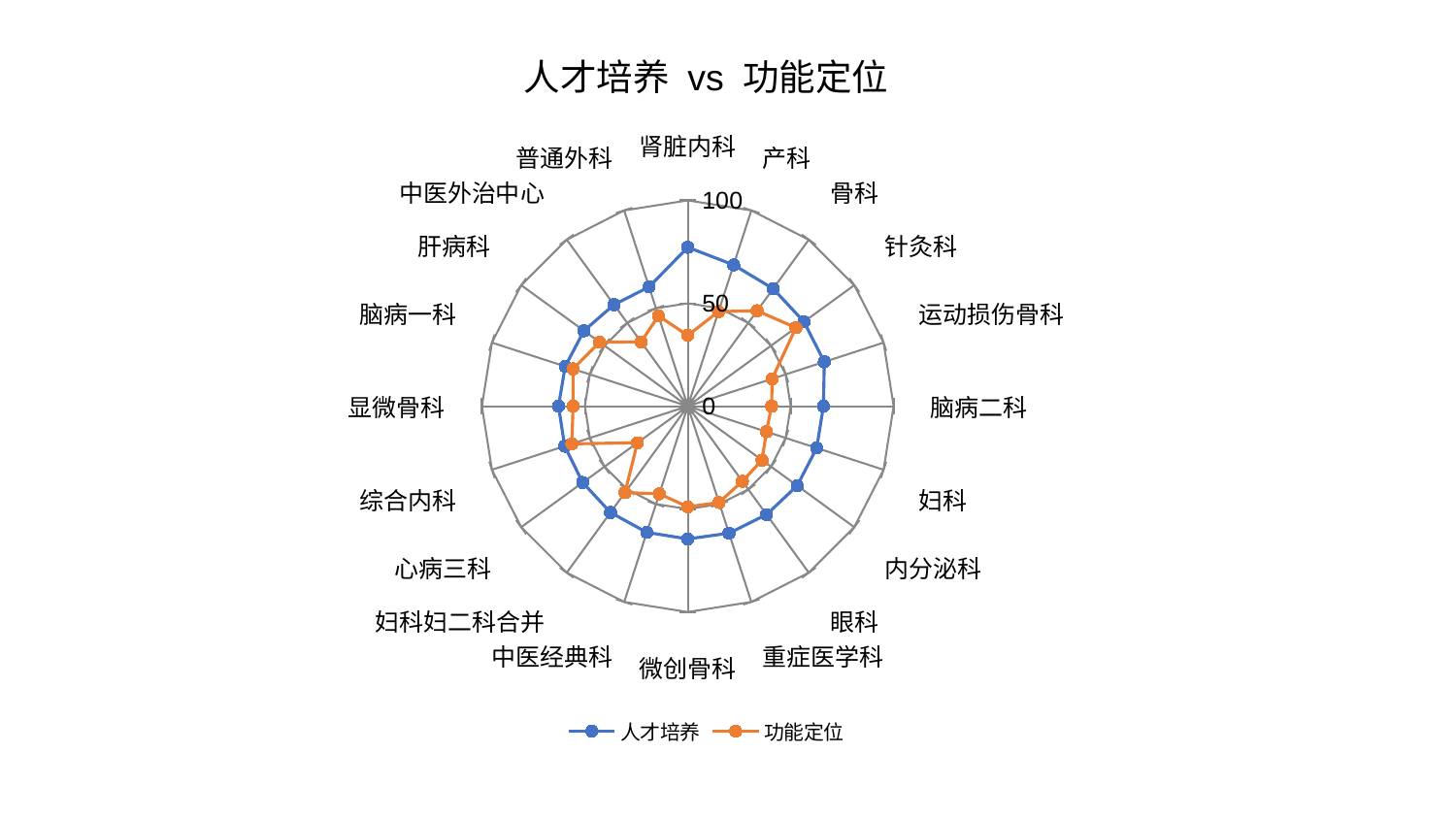

### Chart: 人才培养 vs 功能定位

| Category | 人才培养 | 功能定位 |
|---|---|---|
| 肾脏内科 | 77.20638297849611 | 34.435329182216634 |
| 产科 | 72.16720718812475 | 48.351707443402496 |
| 骨科 | 70.57291016743956 | 57.32039556003155 |
| 针灸科 | 69.7675589166502 | 64.90349573040584 |
| 运动损伤骨科 | 69.75122554811952 | 43.10331889188855 |
| 脑病二科 | 65.91367109105393 | 40.74173896342369 |
| 妇科 | 65.84851364891658 | 40.1871541180484 |
| 内分泌科 | 65.7033658383025 | 44.60495286426374 |
| 眼科 | 65.12424414170617 | 45.11806155110549 |
| 重症医学科 | 64.88834422095063 | 49.18451247168913 |
| 微创骨科 | 64.51346262792462 | 48.909363170630925 |
| 中医经典科 | 64.46152830264931 | 44.810972289851506 |
| 妇科妇二科合并 | 63.860196689818615 | 51.88932134224251 |
| 心病三科 | 63.1061276958637 | 30.233528513950883 |
| 综合内科 | 62.86781755997959 | 59.19155032864072 |
| 显微骨科 | 62.7952994760746 | 55.73022898942876 |
| 脑病一科 | 62.58991034184563 | 58.605554659133354 |
| 肝病科 | 62.345356533663384 | 52.92770625868785 |
| 中医外治中心 | 60.96463526596043 | 38.625420041707386 |
| 普通外科 | 60.93069875161073 | 46.14825295618241 |
87